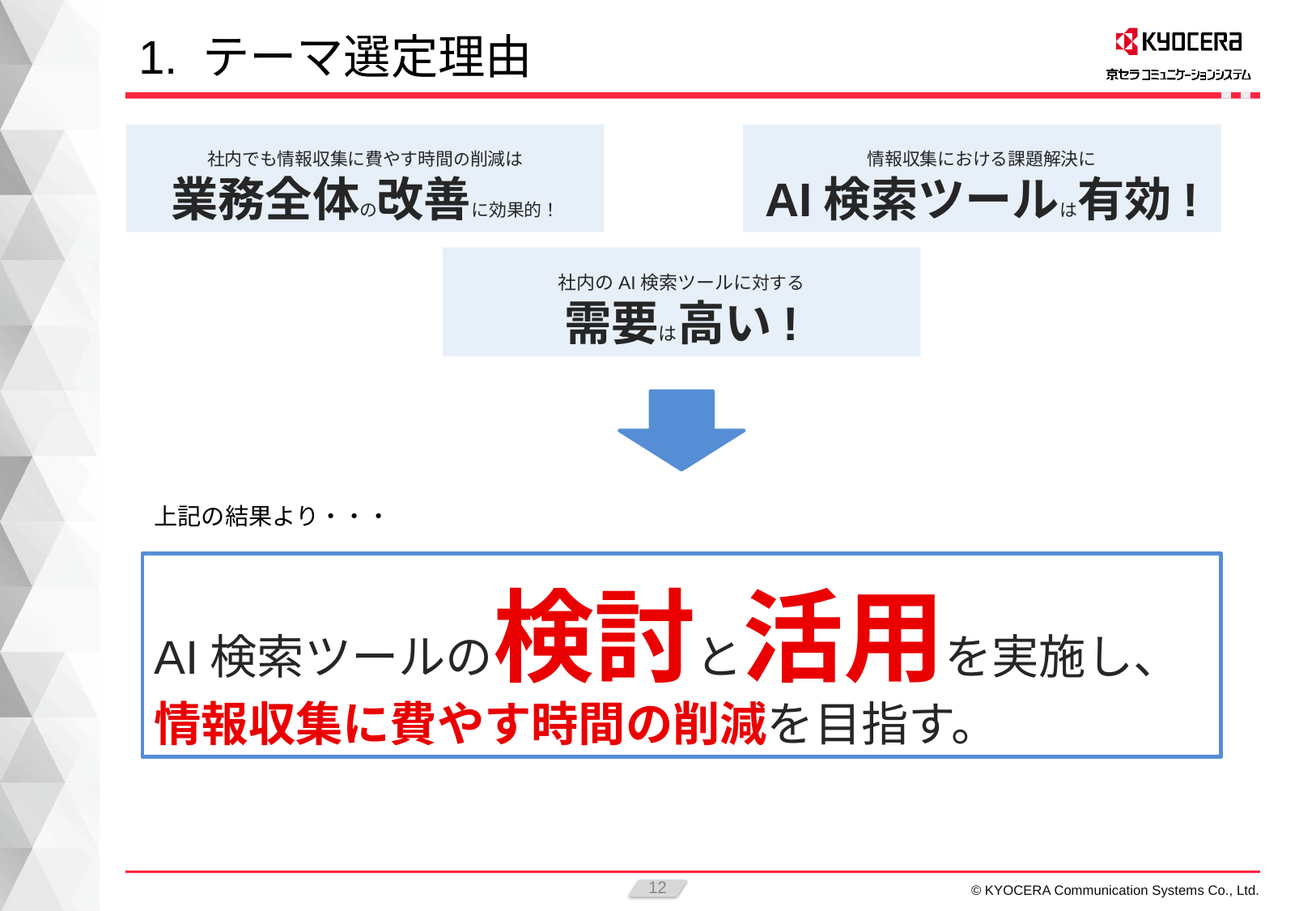

# 1. テーマ選定理由
社内でも情報収集に費やす時間の削減は
業務全体の改善に効果的！
情報収集における課題解決に
AI検索ツールは有効!
社内のAI検索ツールに対する
需要は高い!

上記の結果より・・・
AI検索ツールの検討と活用を実施し、情報収集に費やす時間の削減を目指す。
12